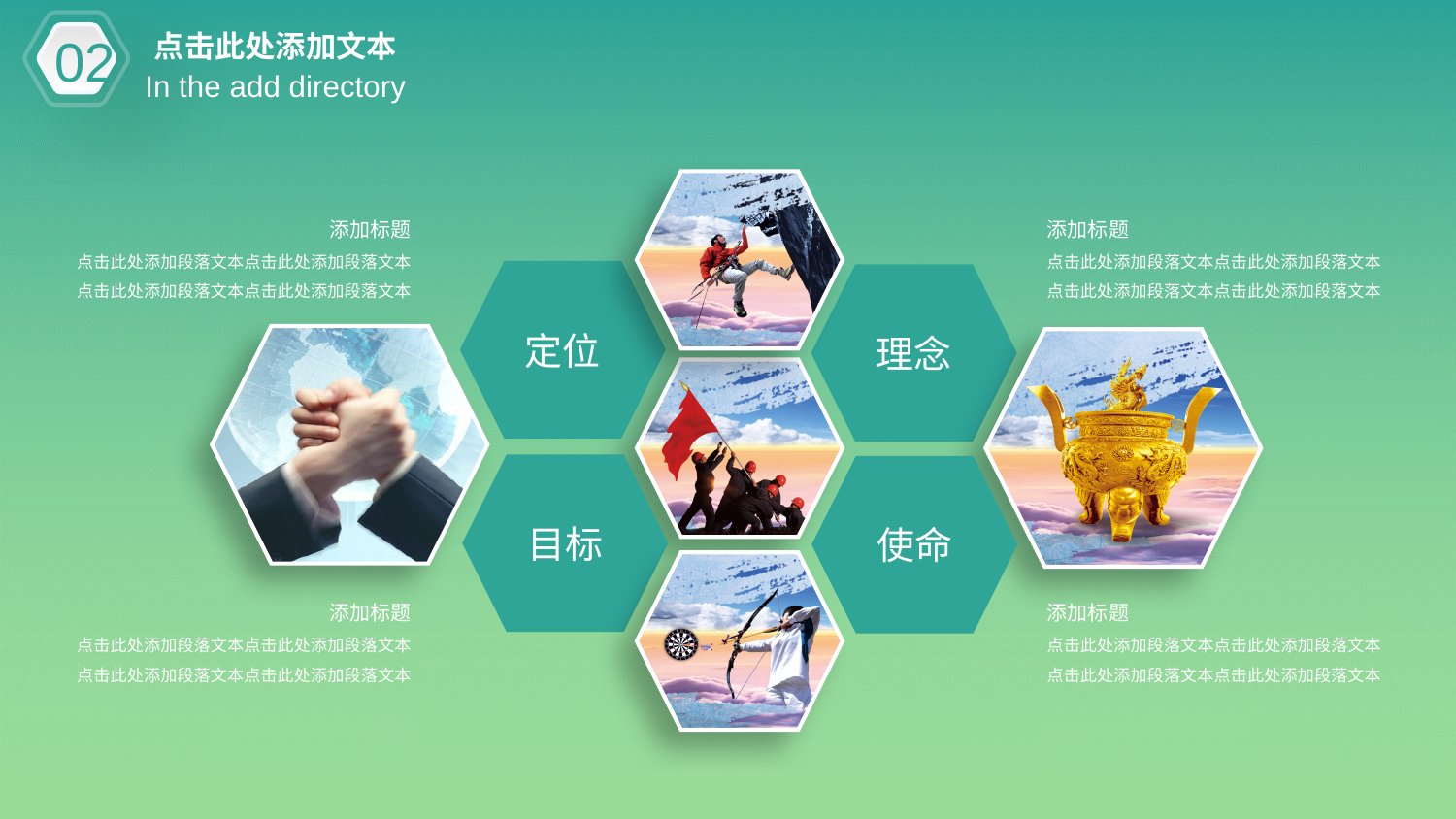

02
点击此处添加文本
In the add directory

添加标题
点击此处添加段落文本点击此处添加段落文本
点击此处添加段落文本点击此处添加段落文本
添加标题
点击此处添加段落文本点击此处添加段落文本
点击此处添加段落文本点击此处添加段落文本
定位
理念

目标
使命

添加标题
点击此处添加段落文本点击此处添加段落文本
点击此处添加段落文本点击此处添加段落文本
添加标题
点击此处添加段落文本点击此处添加段落文本
点击此处添加段落文本点击此处添加段落文本